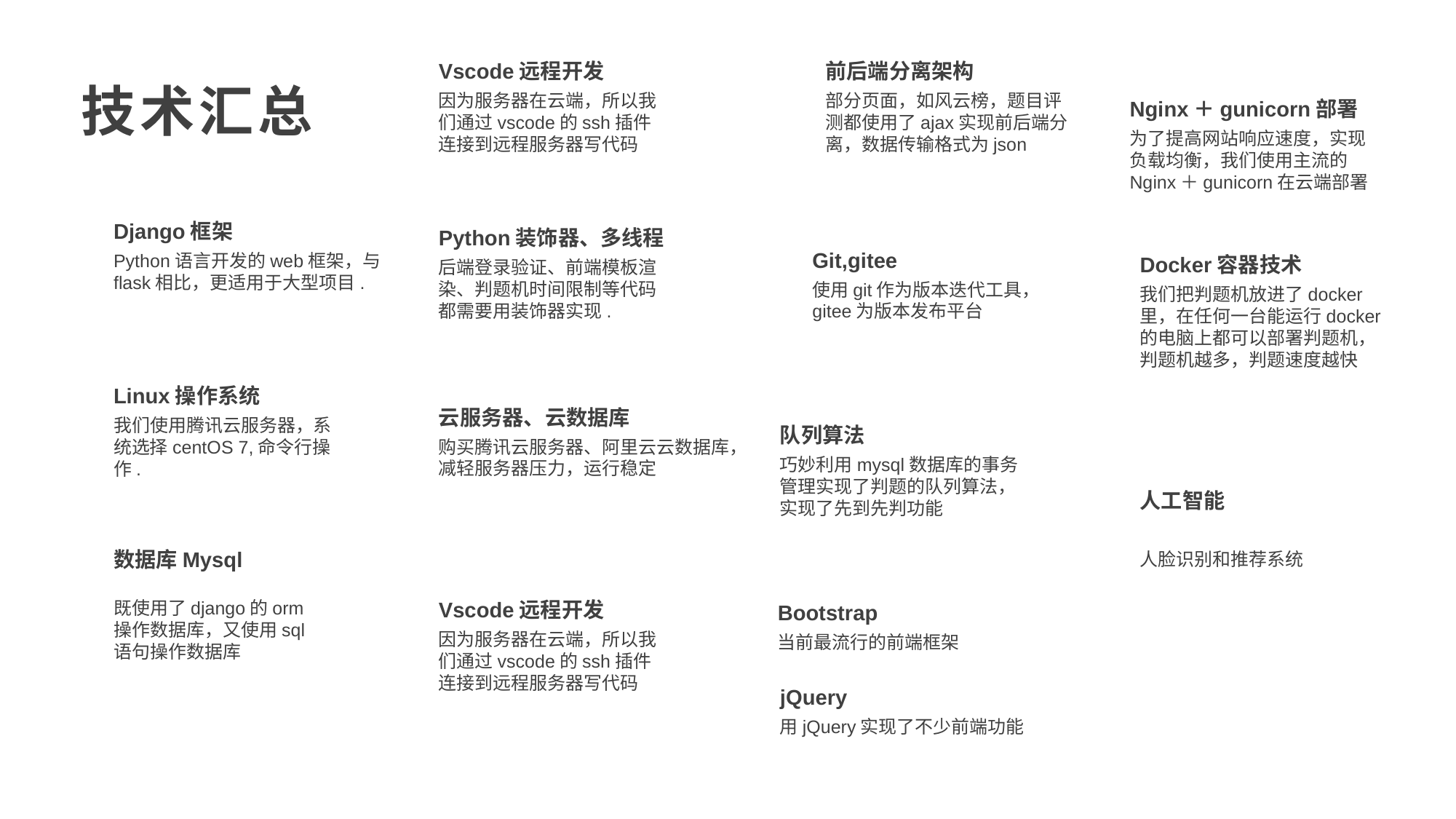

Vscode远程开发
前后端分离架构
技术汇总
因为服务器在云端，所以我们通过vscode的ssh插件连接到远程服务器写代码
部分页面，如风云榜，题目评测都使用了ajax实现前后端分离，数据传输格式为json
Nginx＋gunicorn部署
为了提高网站响应速度，实现负载均衡，我们使用主流的Nginx＋gunicorn在云端部署
Django框架
Python装饰器、多线程
Git,gitee
Python语言开发的web框架，与flask相比，更适用于大型项目.
Docker容器技术
后端登录验证、前端模板渲染、判题机时间限制等代码都需要用装饰器实现.
使用git作为版本迭代工具，gitee为版本发布平台
我们把判题机放进了docker里，在任何一台能运行docker的电脑上都可以部署判题机，判题机越多，判题速度越快
Linux操作系统
云服务器、云数据库
我们使用腾讯云服务器，系统选择centOS 7,命令行操作.
队列算法
购买腾讯云服务器、阿里云云数据库，减轻服务器压力，运行稳定
巧妙利用mysql数据库的事务管理实现了判题的队列算法，实现了先到先判功能
人工智能
数据库Mysql
人脸识别和推荐系统
既使用了django的orm操作数据库，又使用sql语句操作数据库
Vscode远程开发
Bootstrap
因为服务器在云端，所以我们通过vscode的ssh插件连接到远程服务器写代码
当前最流行的前端框架
jQuery
用jQuery实现了不少前端功能